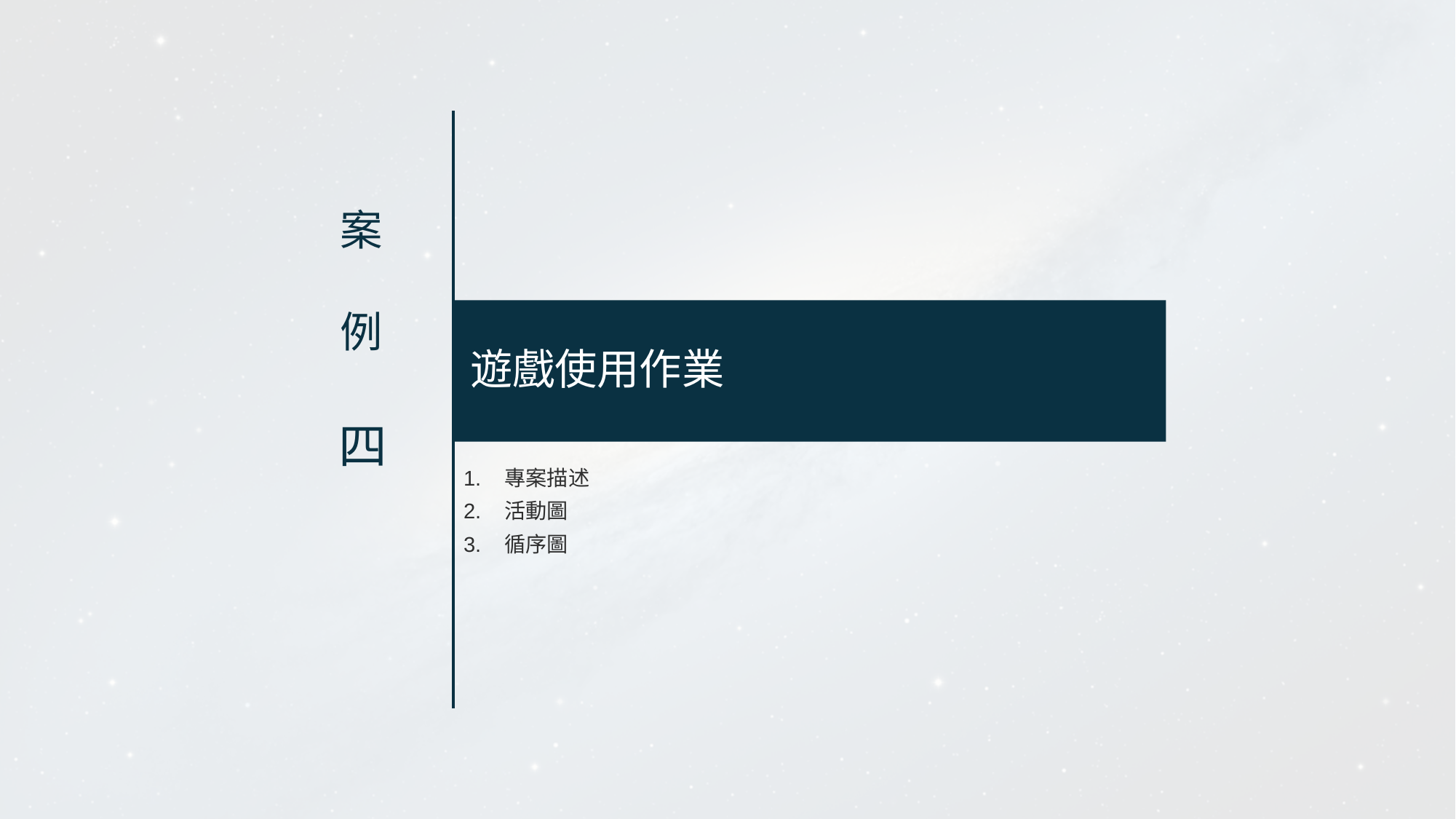

案

例
# 遊戲使用作業
四
專案描述
活動圖
循序圖